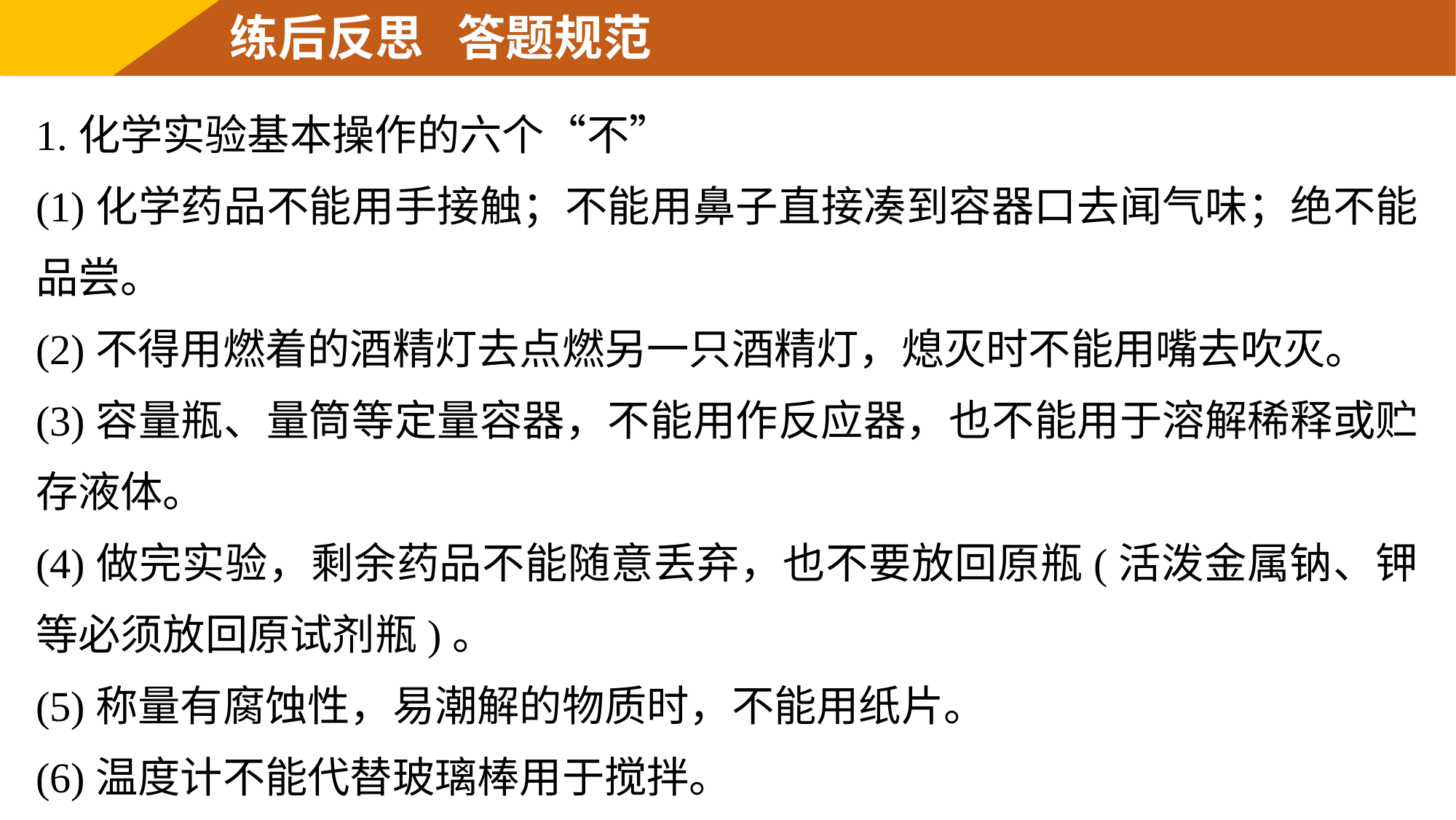

练后反思   答题规范
1.化学实验基本操作的六个“不”
(1)化学药品不能用手接触；不能用鼻子直接凑到容器口去闻气味；绝不能品尝。
(2)不得用燃着的酒精灯去点燃另一只酒精灯，熄灭时不能用嘴去吹灭。
(3)容量瓶、量筒等定量容器，不能用作反应器，也不能用于溶解稀释或贮存液体。
(4)做完实验，剩余药品不能随意丢弃，也不要放回原瓶(活泼金属钠、钾等必须放回原试剂瓶)。
(5)称量有腐蚀性，易潮解的物质时，不能用纸片。
(6)温度计不能代替玻璃棒用于搅拌。